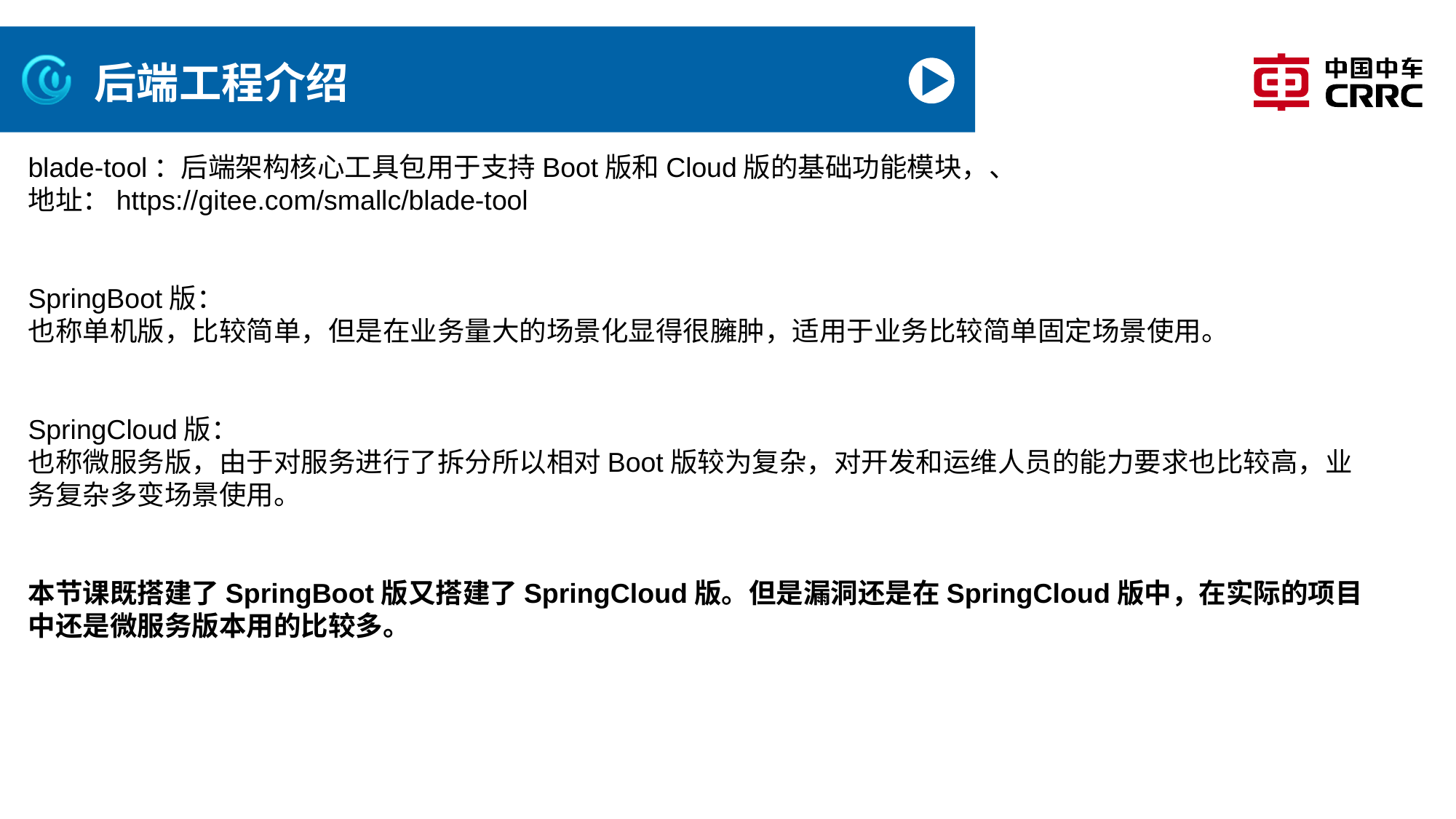

# 后端工程介绍
blade-tool：后端架构核心工具包用于支持Boot版和Cloud版的基础功能模块，、
地址：https://gitee.com/smallc/blade-tool

SpringBoot版：
也称单机版，比较简单，但是在业务量大的场景化显得很臃肿，适用于业务比较简单固定场景使用。

SpringCloud版：
也称微服务版，由于对服务进行了拆分所以相对Boot版较为复杂，对开发和运维人员的能力要求也比较高，业务复杂多变场景使用。

本节课既搭建了SpringBoot版又搭建了SpringCloud版。但是漏洞还是在SpringCloud版中，在实际的项目中还是微服务版本用的比较多。
102